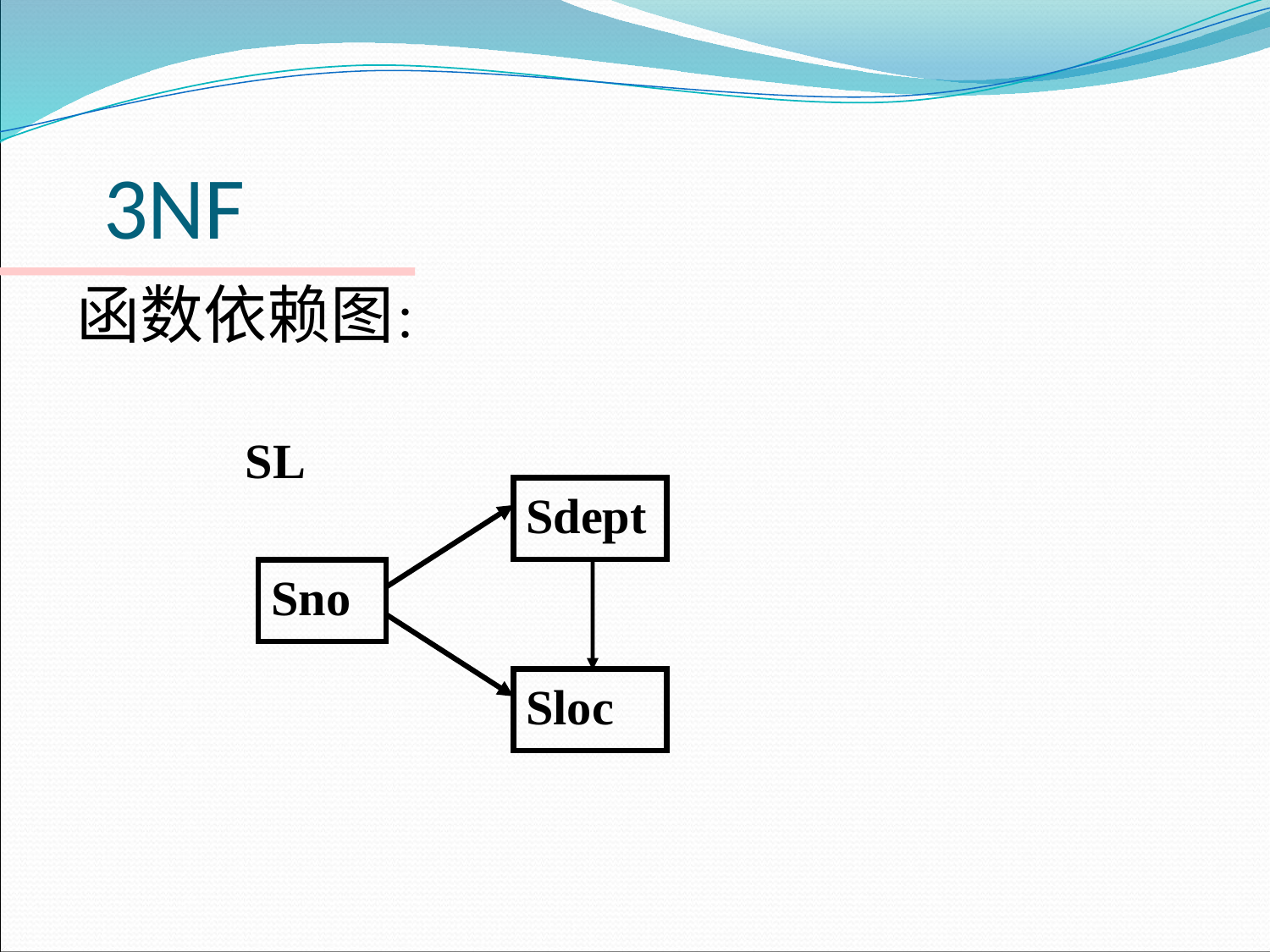

# 3NF
函数依赖图：
SL
Sdept

Sno

Sloc

555